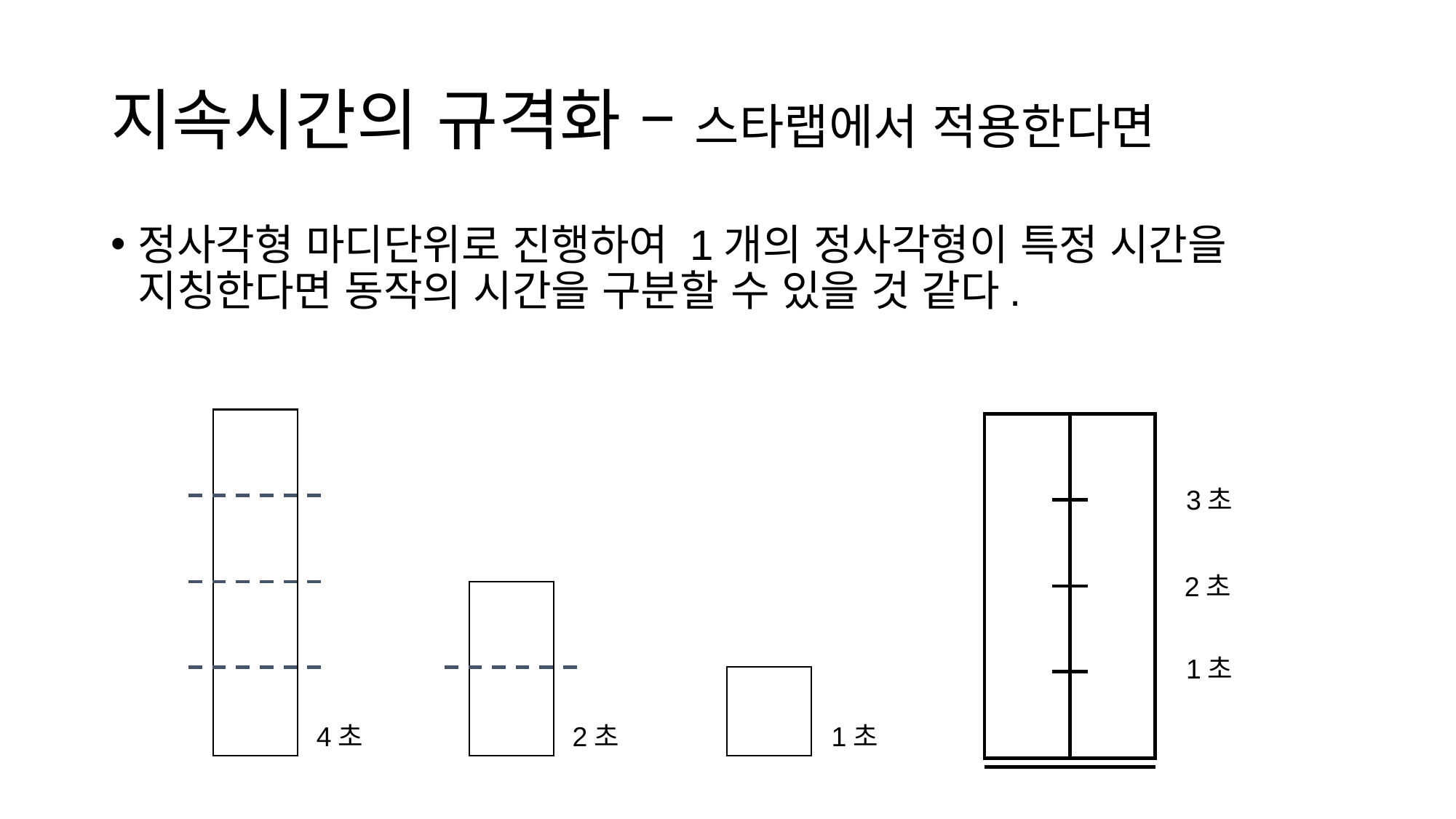

# 지속시간의 규격화 – 스타랩에서 적용한다면
정사각형 마디단위로 진행하여 1개의 정사각형이 특정 시간을 지칭한다면 동작의 시간을 구분할 수 있을 것 같다.

3초
2초

1초

4초
2초
1초